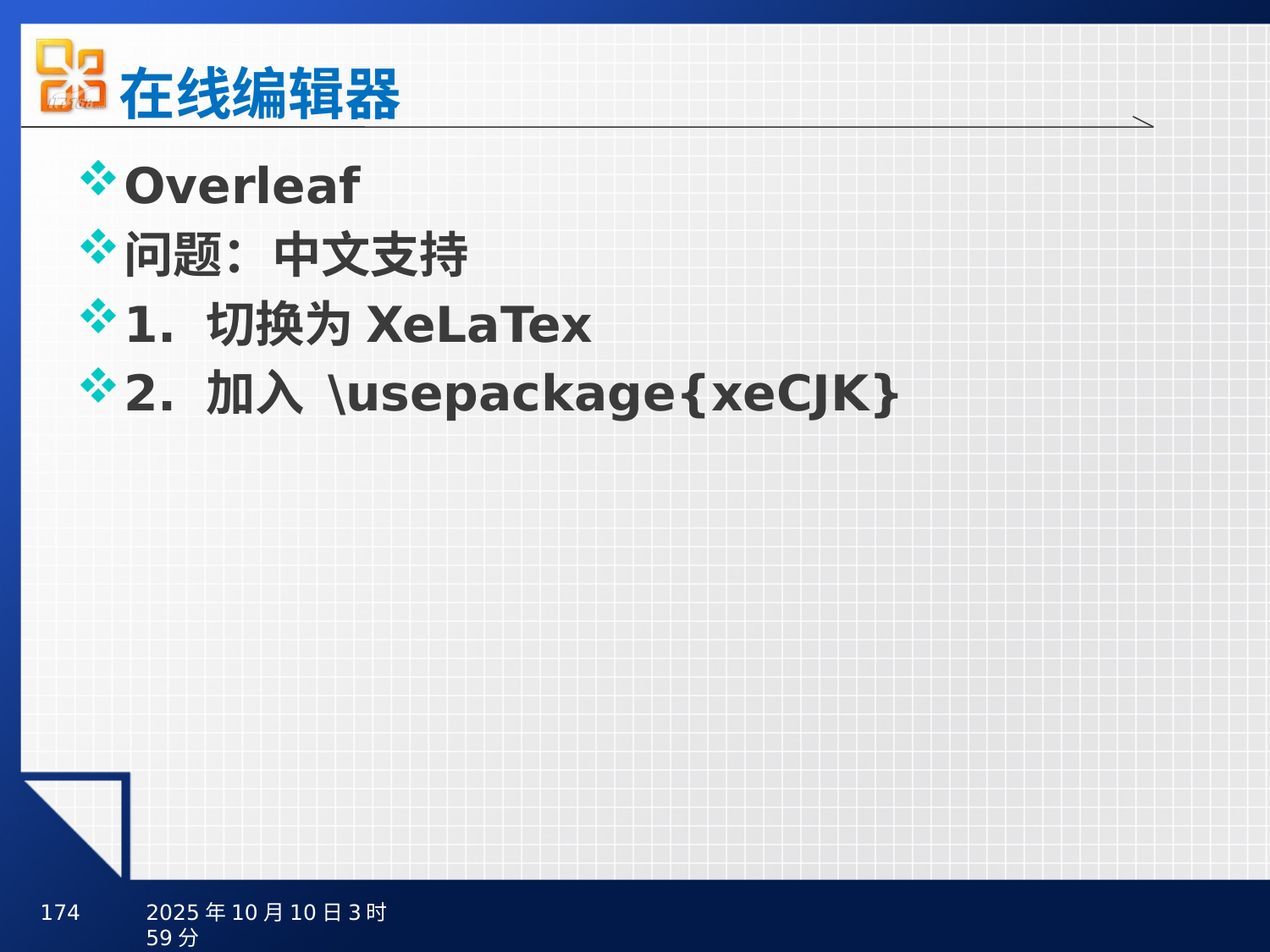

# 在线编辑器
Overleaf
问题：中文支持
1. 切换为XeLaTex
2. 加入 \usepackage{xeCJK}

174
2025年10月10日3时59分